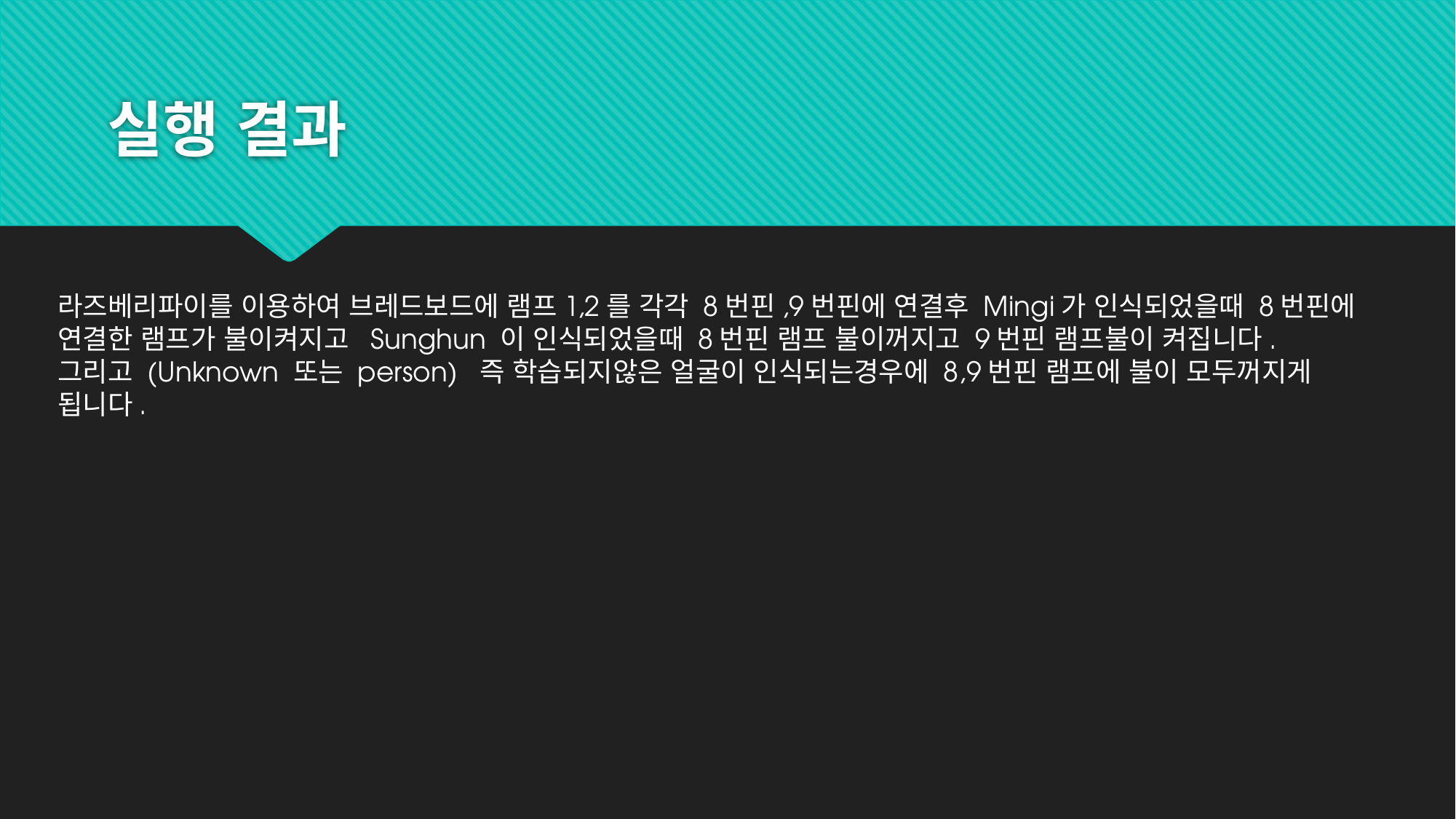

# 실행 결과

라즈베리파이를 이용하여 브레드보드에 램프1,2를 각각 8번핀,9번핀에 연결후 Mingi가 인식되었을때 8번핀에 연결한 램프가 불이켜지고  Sunghun 이 인식되었을때 8번핀 램프 불이꺼지고 9번핀 램프불이 켜집니다.
그리고 (Unknown 또는 person)  즉 학습되지않은 얼굴이 인식되는경우에 8,9번핀 램프에 불이 모두꺼지게 됩니다.